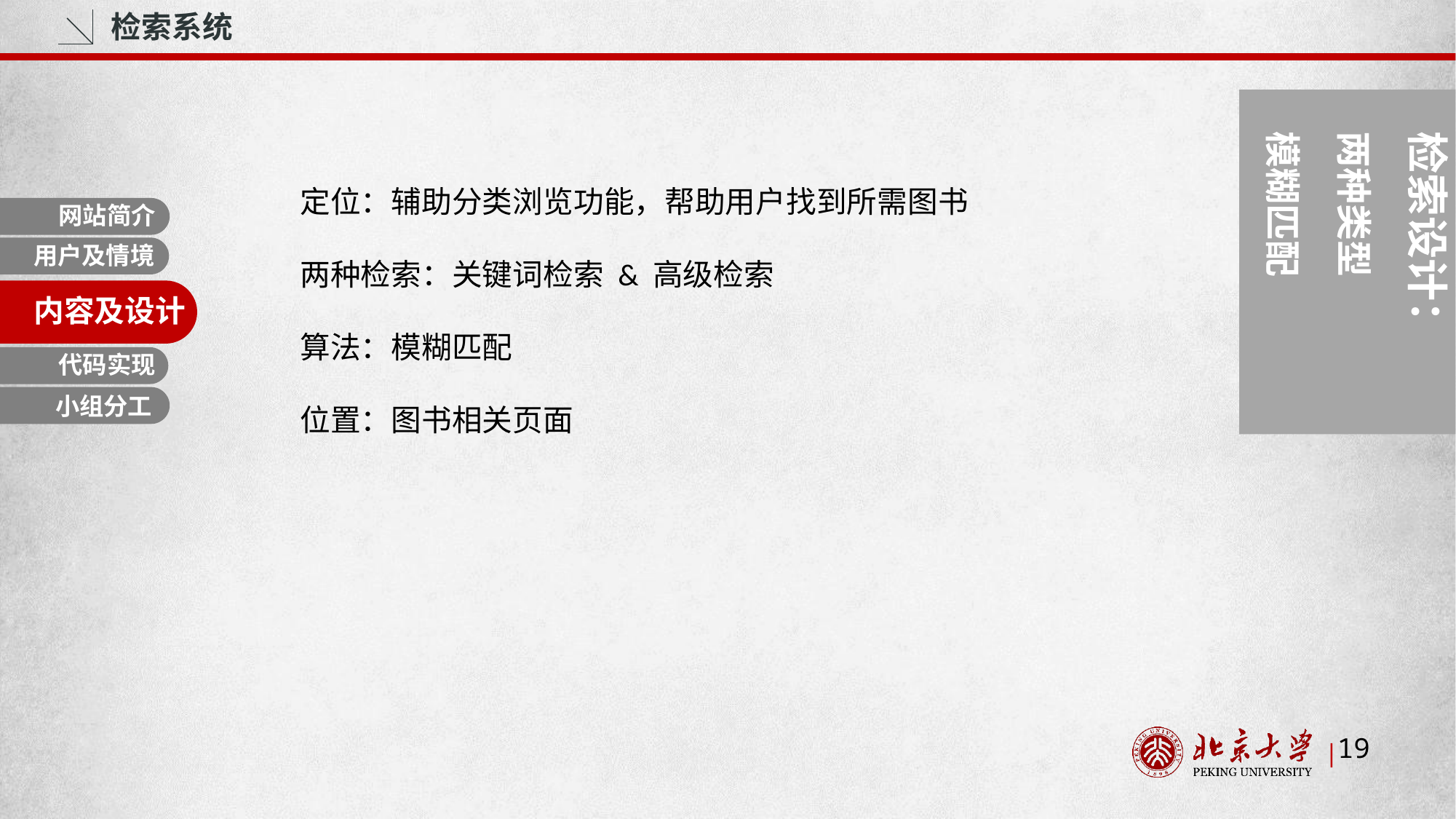

检索系统

检索设计：
两种类型
模糊匹配
定位：辅助分类浏览功能，帮助用户找到所需图书

两种检索：关键词检索 & 高级检索

算法：模糊匹配

位置：图书相关页面
网站简介

用户及情境
内容与设计

内容及设计
代码实现

小组分工
19